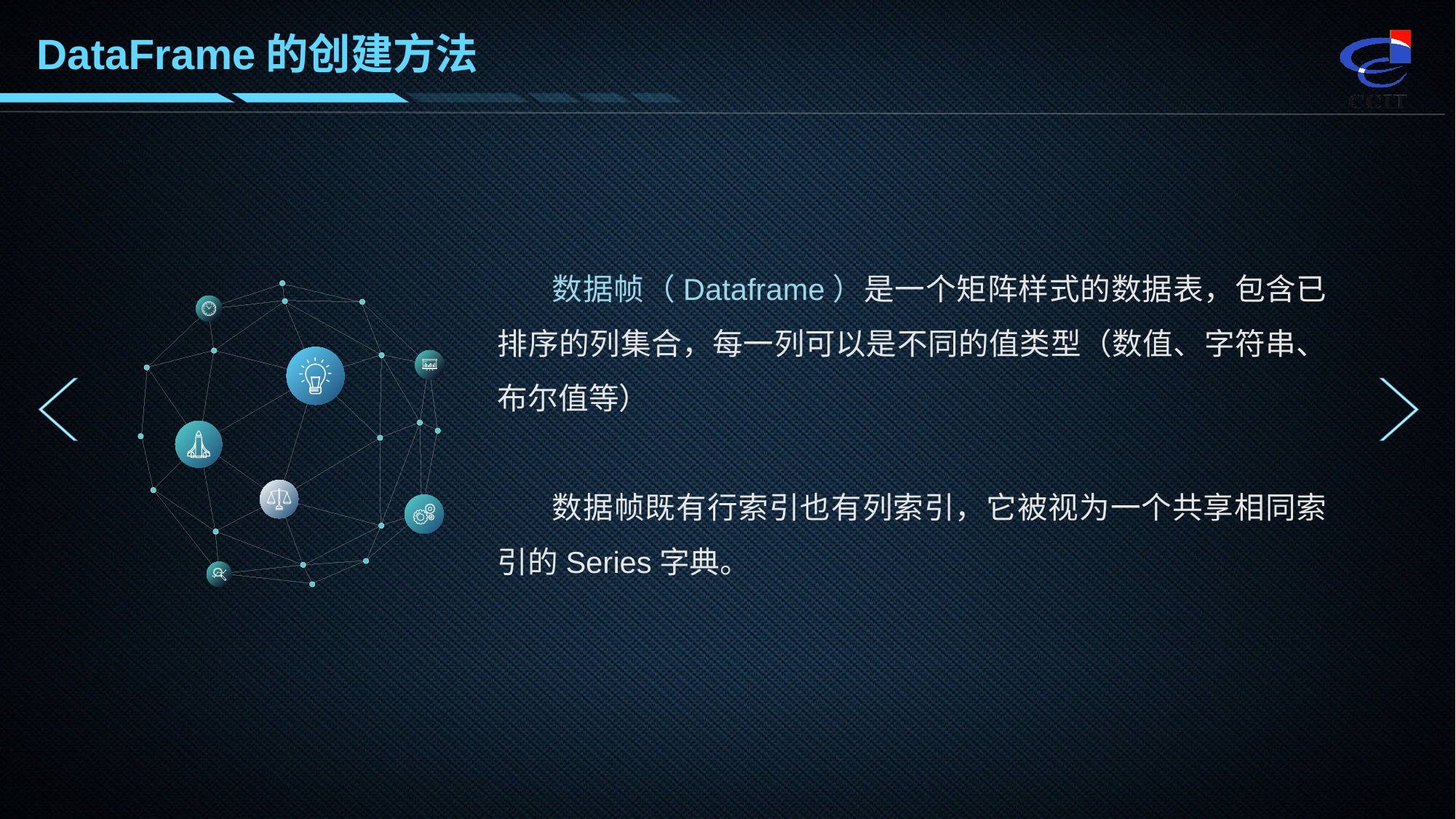

DataFrame的创建方法
数据帧（Dataframe）是一个矩阵样式的数据表，包含已排序的列集合，每一列可以是不同的值类型（数值、字符串、布尔值等）

数据帧既有行索引也有列索引，它被视为一个共享相同索引的Series字典。